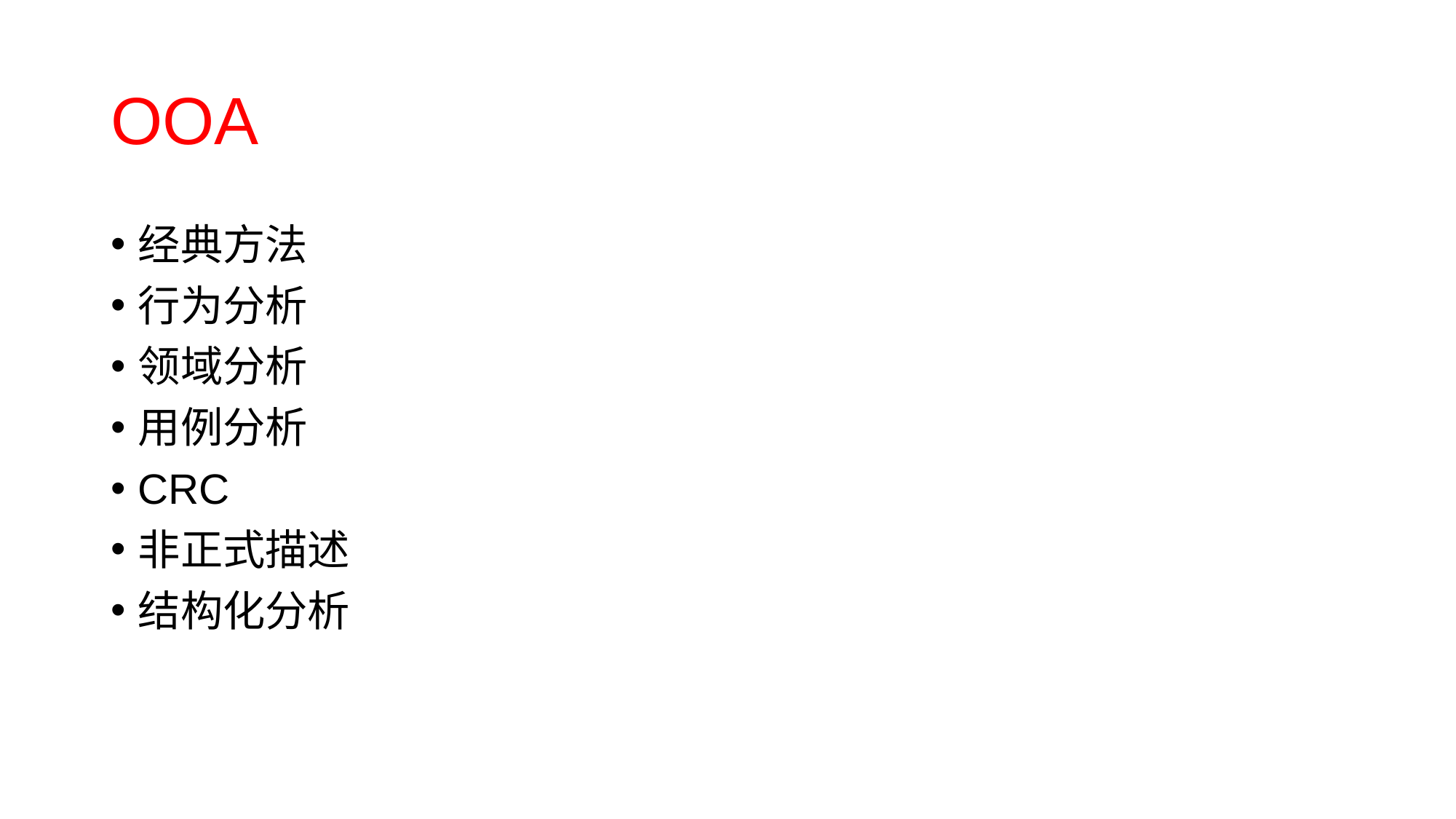

# OOA
经典方法
行为分析
领域分析
用例分析
CRC
非正式描述
结构化分析